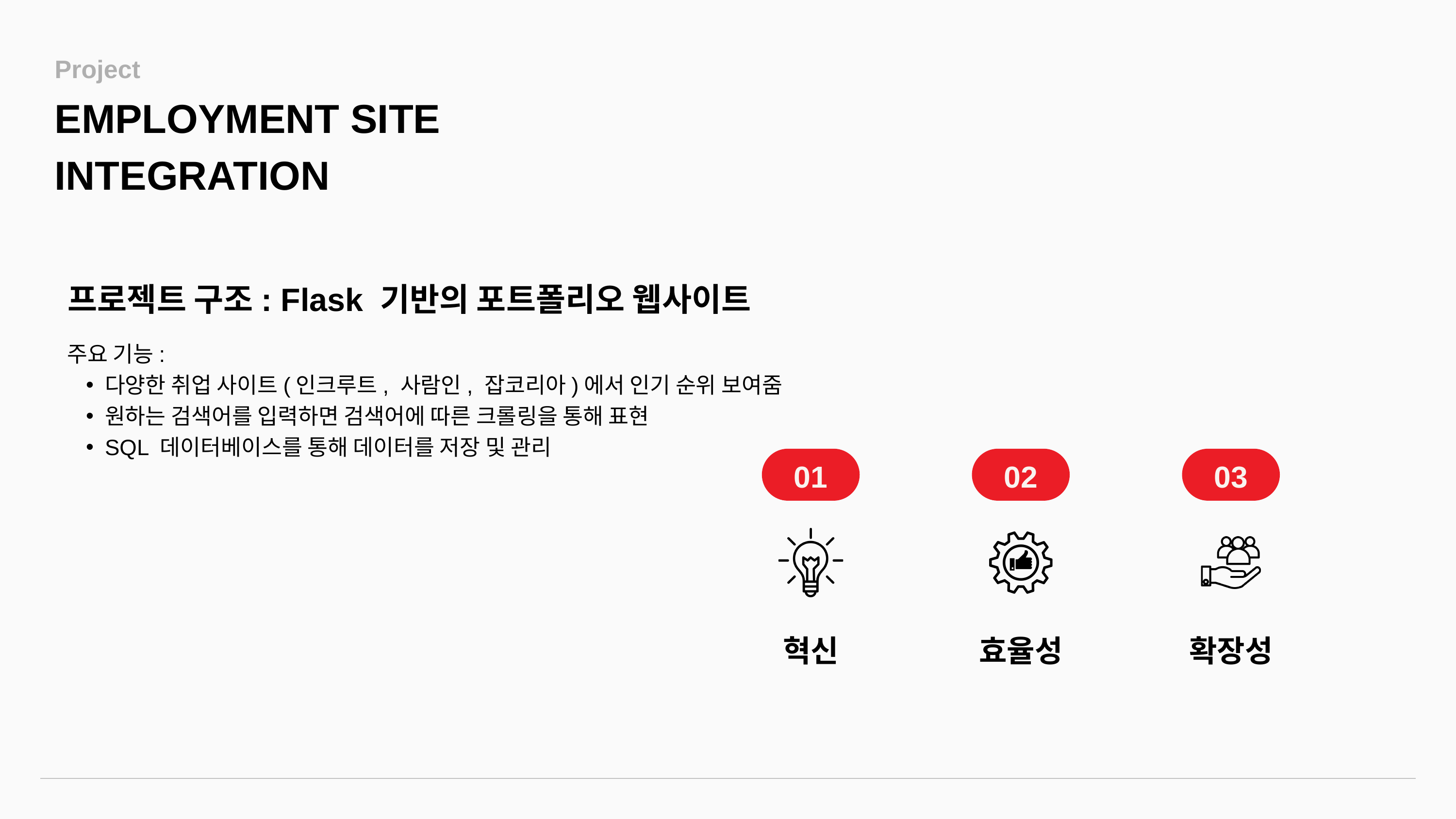

Project
EMPLOYMENT SITE
INTEGRATION
프로젝트 구조: Flask 기반의 포트폴리오 웹사이트
주요 기능:
다양한 취업 사이트(인크루트, 사람인, 잡코리아)에서 인기 순위 보여줌
원하는 검색어를 입력하면 검색어에 따른 크롤링을 통해 표현
SQL 데이터베이스를 통해 데이터를 저장 및 관리

01
02
03

혁신
효율성
확장성